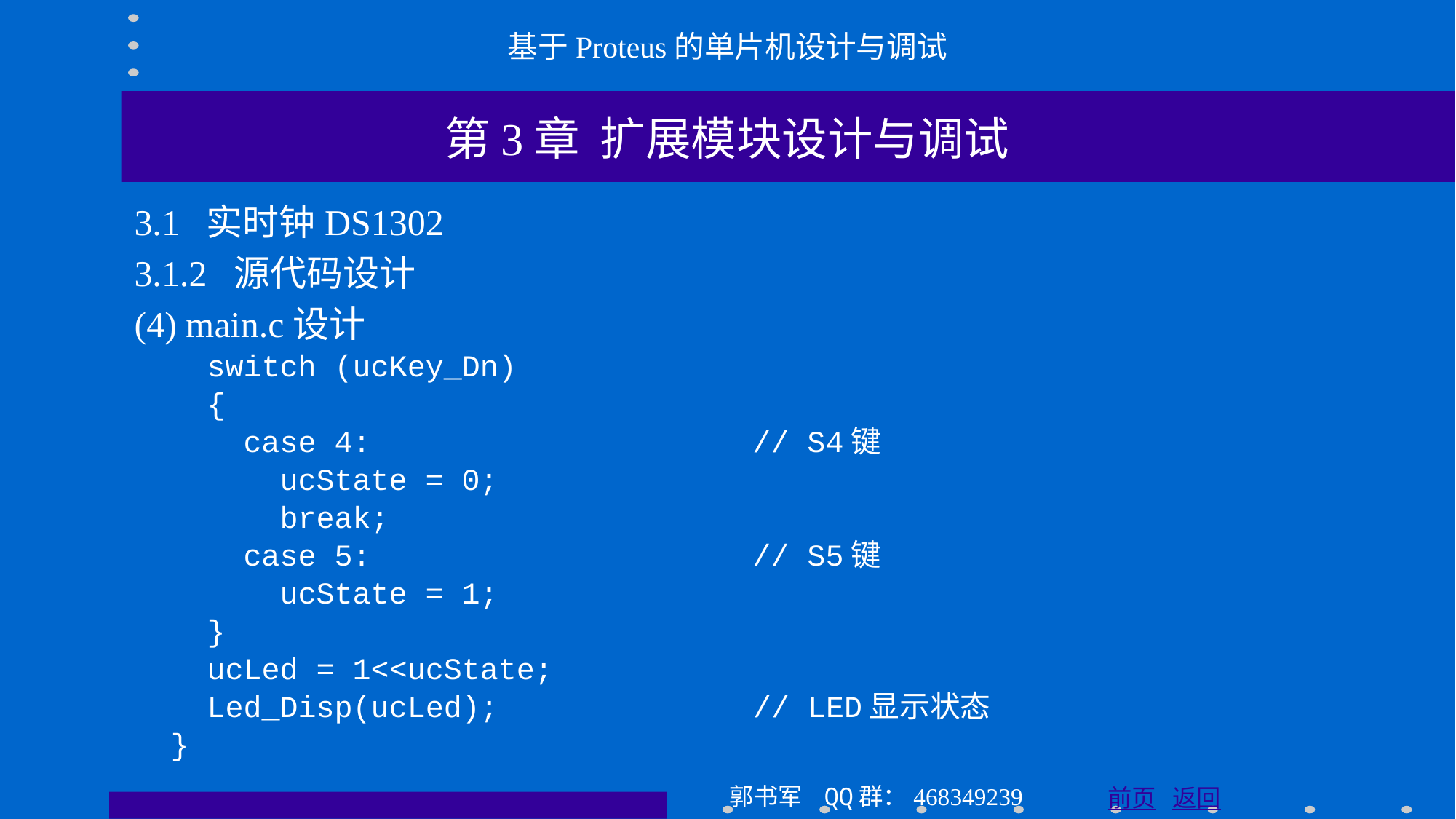

基于Proteus的单片机设计与调试
第3章  扩展模块设计与调试
3.1  实时钟DS1302
3.1.2  源代码设计
(4) main.c设计
    switch (ucKey_Dn)
    {
      case 4:                     // S4键
        ucState = 0;
        break;
      case 5:                     // S5键
        ucState = 1;
    }
    ucLed = 1<<ucState;
    Led_Disp(ucLed);              // LED显示状态
  }

郭书军   QQ群：468349239
前页   返回